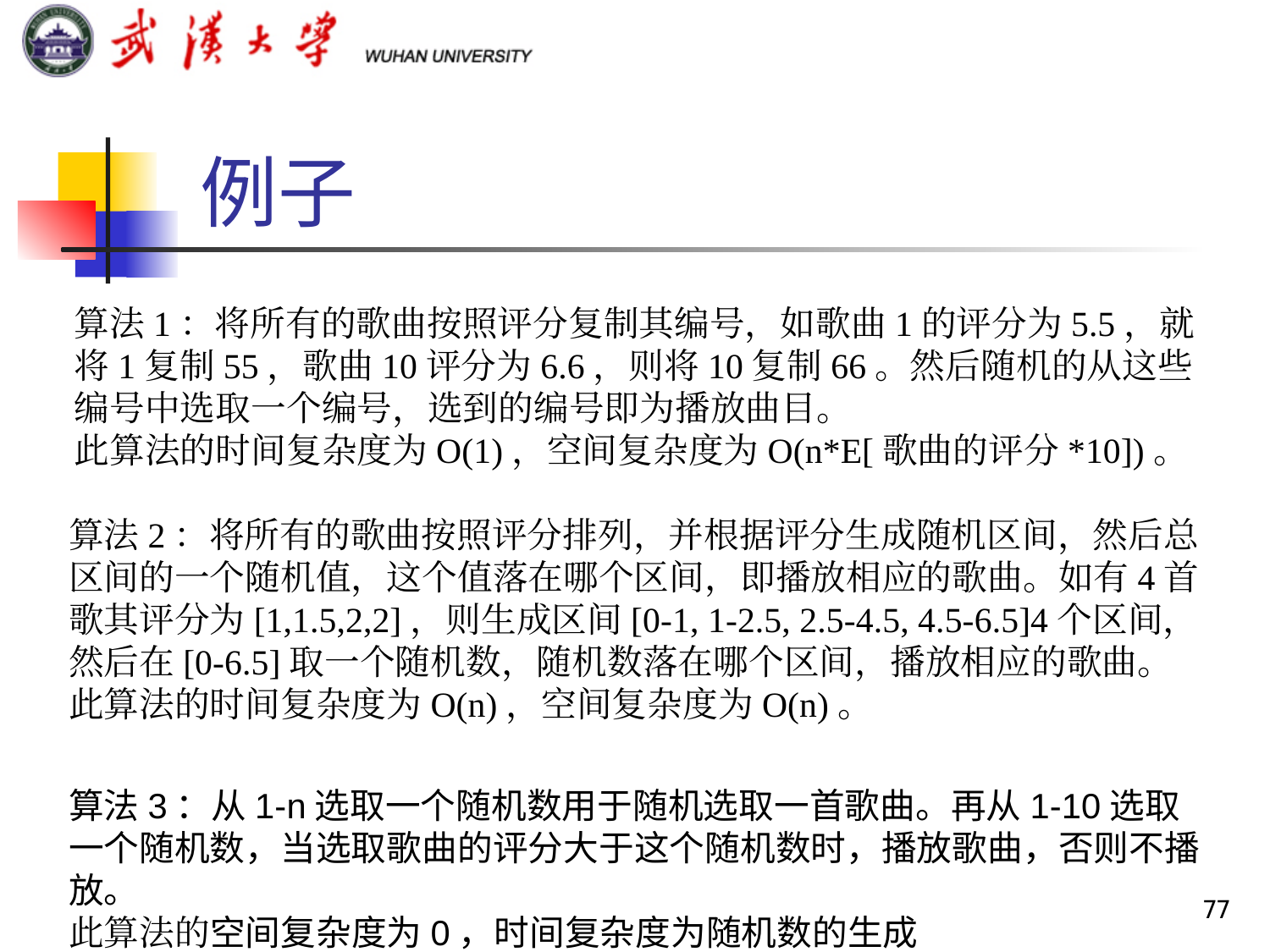

例子
算法1：将所有的歌曲按照评分复制其编号，如歌曲1的评分为5.5，就将1复制55，歌曲10评分为6.6，则将10复制66。然后随机的从这些编号中选取一个编号，选到的编号即为播放曲目。
此算法的时间复杂度为O(1)，空间复杂度为O(n*E[歌曲的评分*10])。
算法2：将所有的歌曲按照评分排列，并根据评分生成随机区间，然后总区间的一个随机值，这个值落在哪个区间，即播放相应的歌曲。如有4首歌其评分为[1,1.5,2,2]，则生成区间[0-1, 1-2.5, 2.5-4.5, 4.5-6.5]4个区间，然后在[0-6.5]取一个随机数，随机数落在哪个区间，播放相应的歌曲。
此算法的时间复杂度为O(n)，空间复杂度为O(n)。
算法3：从1-n选取一个随机数用于随机选取一首歌曲。再从1-10选取一个随机数，当选取歌曲的评分大于这个随机数时，播放歌曲，否则不播放。
此算法的空间复杂度为0，时间复杂度为随机数的生成
77